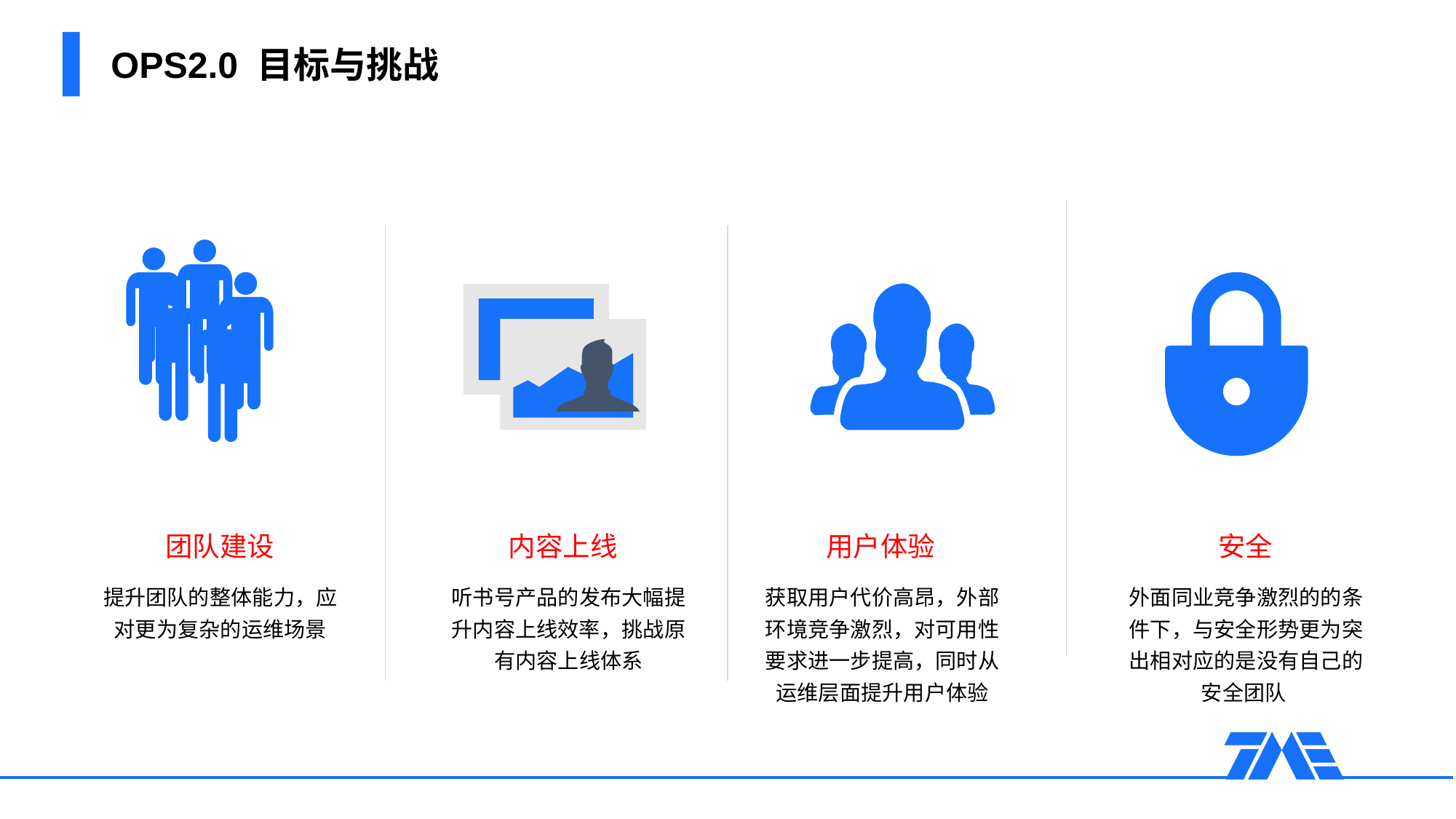

# OPS2.0 目标与挑战

团队建设
提升团队的整体能力，应对更为复杂的运维场景
内容上线
听书号产品的发布大幅提升内容上线效率，挑战原有内容上线体系
用户体验
获取用户代价高昂，外部环境竞争激烈，对可用性要求进一步提高，同时从运维层面提升用户体验
安全
外面同业竞争激烈的的条件下，与安全形势更为突出相对应的是没有自己的安全团队